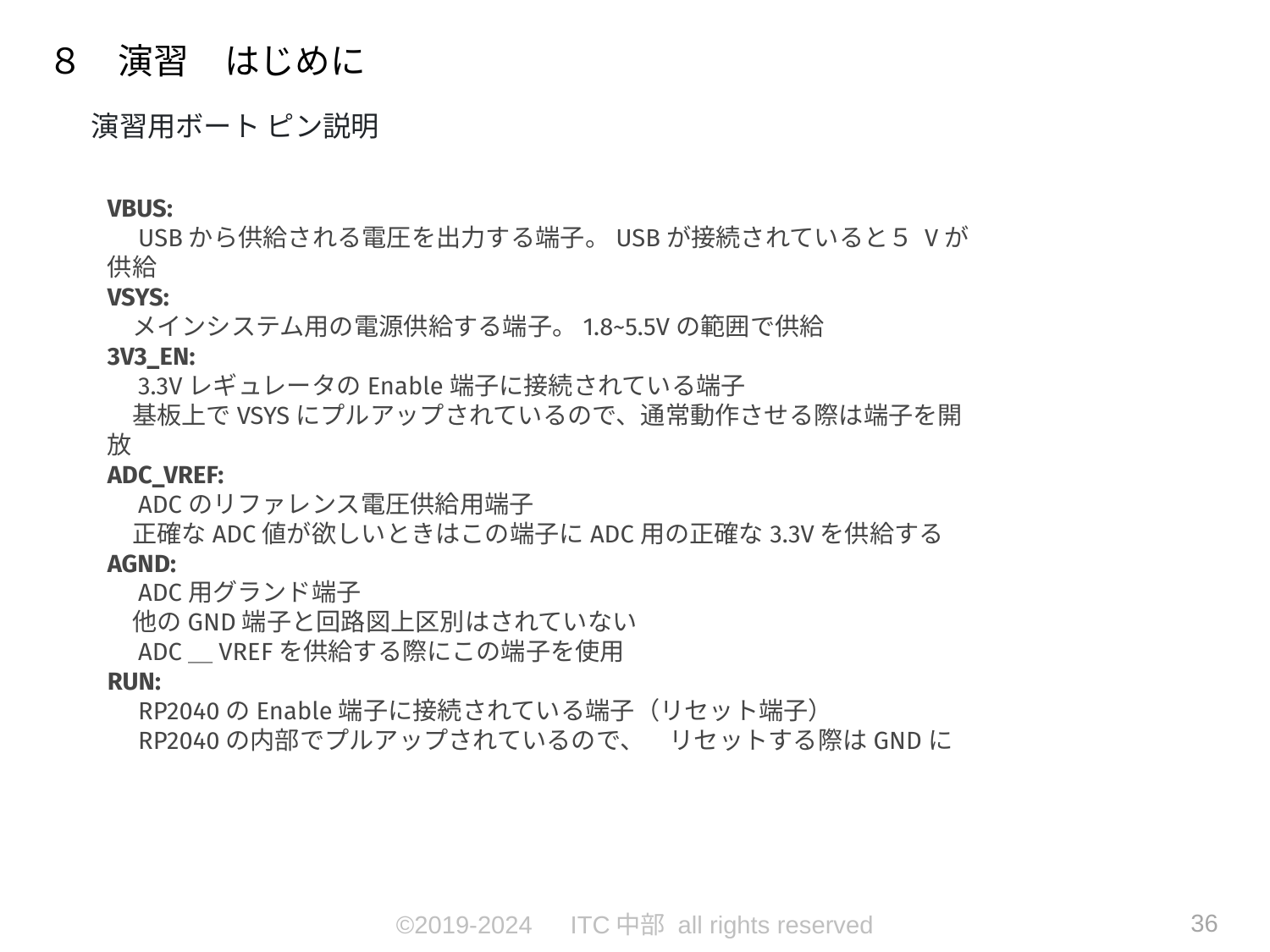

８　演習　はじめに
演習用ボート ピン説明
VBUS:
　USBから供給される電圧を出力する端子。USBが接続されていると５ Vが供給
VSYS:
　メインシステム用の電源供給する端子。1.8~5.5Vの範囲で供給
3V3_EN:
　3.3VレギュレータのEnable端子に接続されている端子
　基板上でVSYSにプルアップされているので、通常動作させる際は端子を開放
ADC_VREF:
　ADCのリファレンス電圧供給用端子
　正確なADC値が欲しいときはこの端子にADC用の正確な3.3Vを供給する
AGND:
　ADC用グランド端子
　他のGND端子と回路図上区別はされていない
　ADC＿VREFを供給する際にこの端子を使用
RUN:
　RP2040のEnable端子に接続されている端子（リセット端子）
　RP2040の内部でプルアップされているので、　リセットする際はGNDに